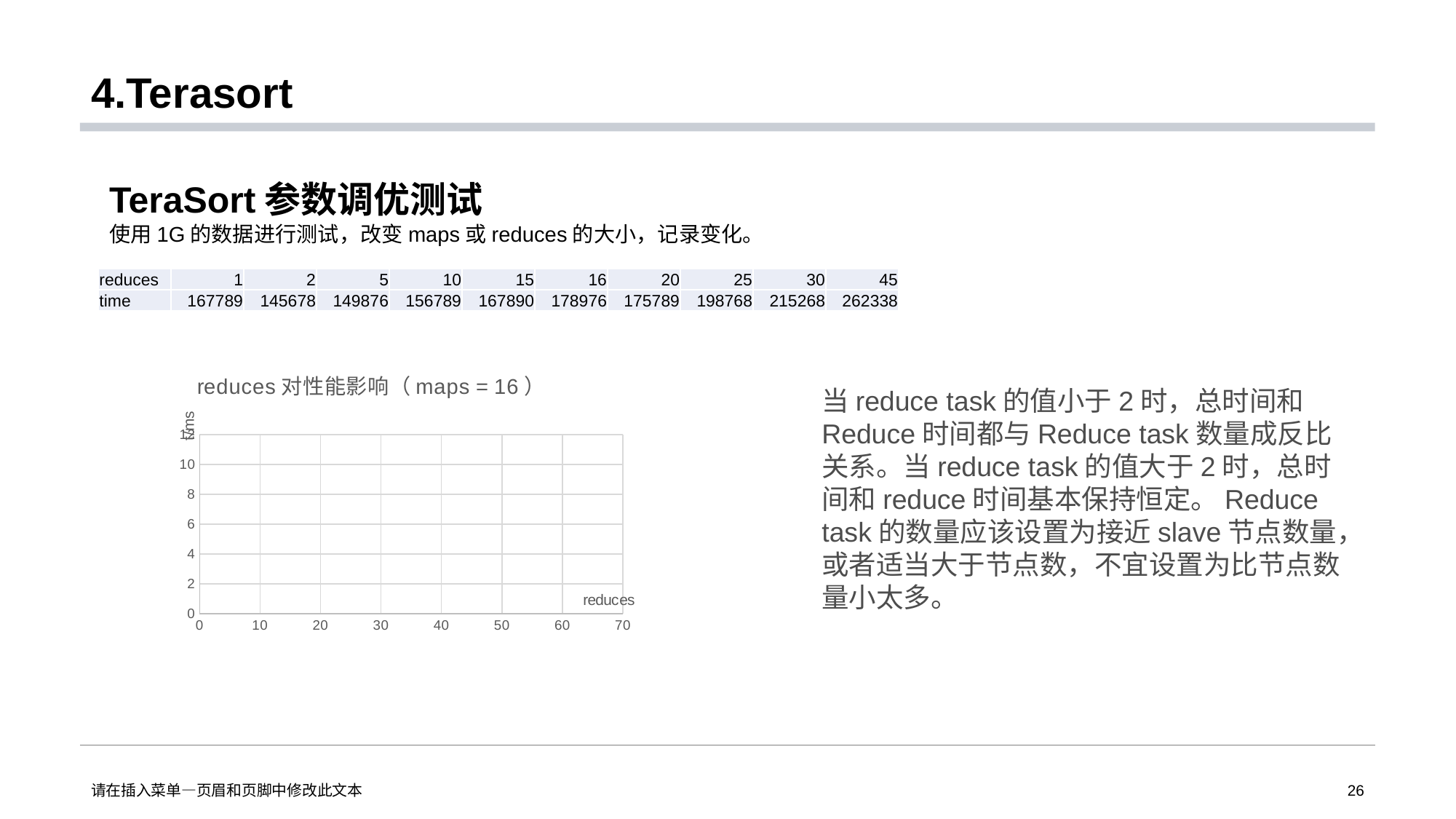

# 4.Terasort

TeraSort参数调优测试
使用1G的数据进行测试，改变maps或reduces的大小，记录变化。
| reduces | 1 | 2 | 5 | 10 | 15 | 16 | 20 | 25 | 30 | 45 |
| --- | --- | --- | --- | --- | --- | --- | --- | --- | --- | --- |
| time | 167789 | 145678 | 149876 | 156789 | 167890 | 178976 | 175789 | 198768 | 215268 | 262338 |

### Chart: reduces对性能影响（maps = 16）

| Category |  |
|---|---|
当reduce task的值小于2时，总时间和Reduce时间都与Reduce task数量成反比关系。当reduce task的值大于2时，总时间和reduce时间基本保持恒定。Reduce task的数量应该设置为接近slave节点数量，或者适当大于节点数，不宜设置为比节点数量小太多。
请在插入菜单—页眉和页脚中修改此文本
26